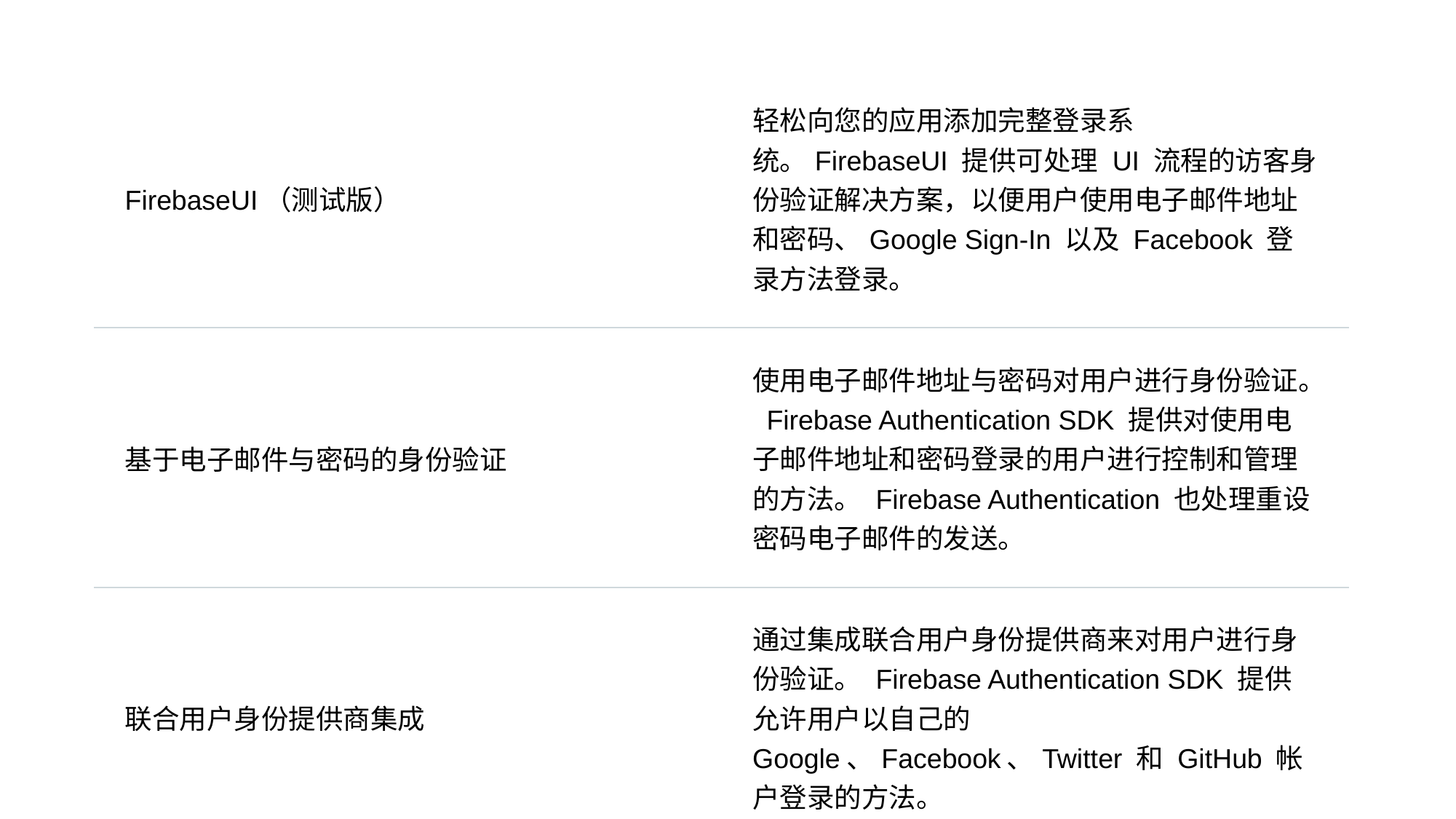

| FirebaseUI（测试版） | 轻松向您的应用添加完整登录系统。FirebaseUI 提供可处理 UI 流程的访客身份验证解决方案，以便用户使用电子邮件地址和密码、Google Sign-In 以及 Facebook 登录方法登录。 |
| --- | --- |
| 基于电子邮件与密码的身份验证 | 使用电子邮件地址与密码对用户进行身份验证。 Firebase Authentication SDK 提供对使用电子邮件地址和密码登录的用户进行控制和管理的方法。 Firebase Authentication 也处理重设密码电子邮件的发送。 |
| 联合用户身份提供商集成 | 通过集成联合用户身份提供商来对用户进行身份验证。 Firebase Authentication SDK 提供允许用户以自己的 Google、Facebook、Twitter 和 GitHub 帐户登录的方法。 |